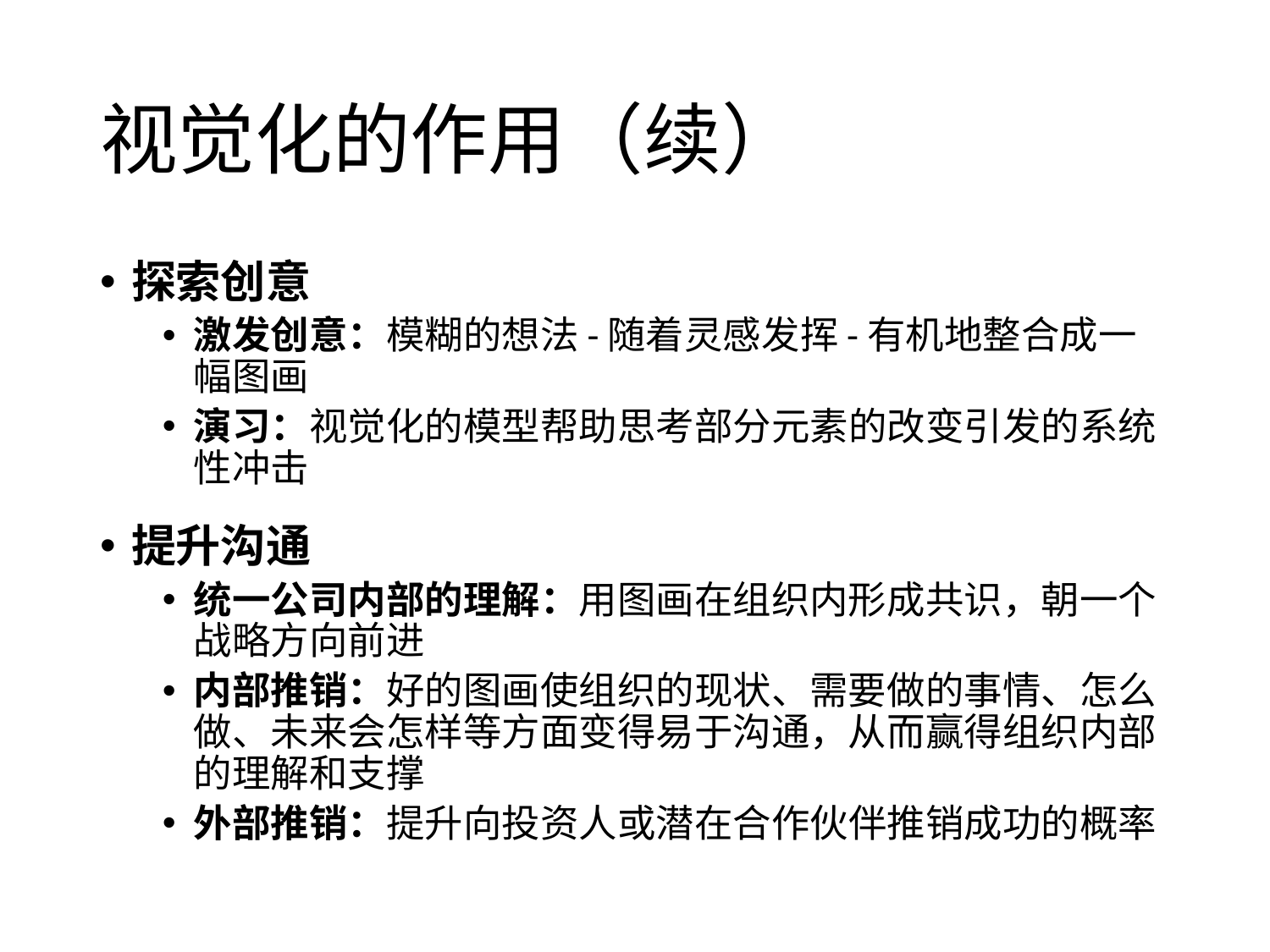

# 视觉化的作用（续）
探索创意
激发创意：模糊的想法-随着灵感发挥-有机地整合成一幅图画
演习：视觉化的模型帮助思考部分元素的改变引发的系统性冲击

提升沟通
统一公司内部的理解：用图画在组织内形成共识，朝一个战略方向前进
内部推销：好的图画使组织的现状、需要做的事情、怎么做、未来会怎样等方面变得易于沟通，从而赢得组织内部的理解和支撑
外部推销：提升向投资人或潜在合作伙伴推销成功的概率